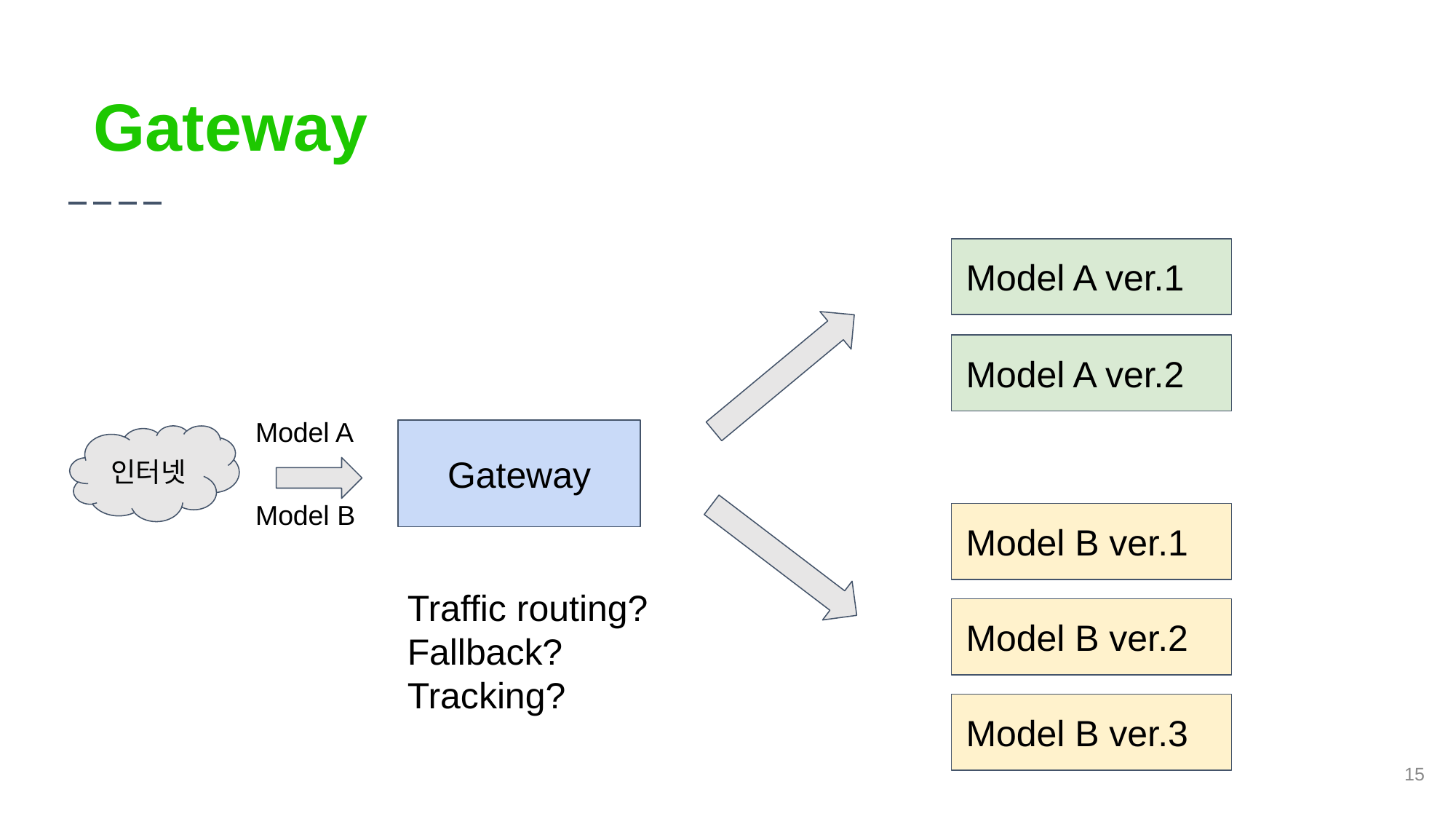

Gateway
Model A ver.1
Model A ver.2

Model A
Gateway
인터넷

Model B
Model B ver.1

Traffic routing?
Fallback?
Tracking?
Model B ver.2
Model B ver.3
15